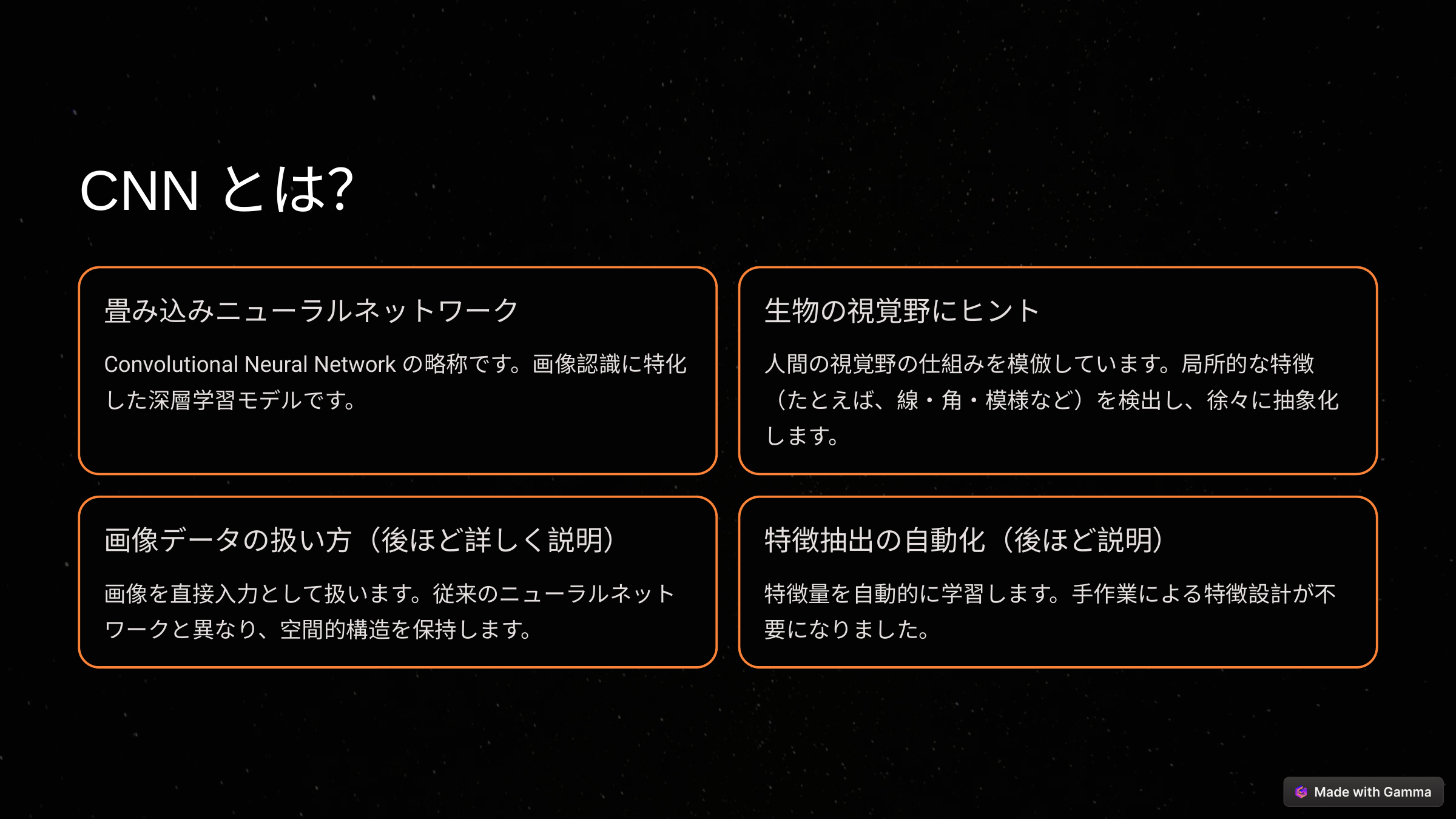

CNNとは？

畳み込みニューラルネットワーク
生物の視覚野にヒント
Convolutional Neural Networkの略称です。画像認識に特化した深層学習モデルです。
人間の視覚野の仕組みを模倣しています。局所的な特徴（たとえば、線・角・模様など）を検出し、徐々に抽象化します。

画像データの扱い方（後ほど詳しく説明）
特徴抽出の自動化（後ほど説明）
画像を直接入力として扱います。従来のニューラルネットワークと異なり、空間的構造を保持します。
特徴量を自動的に学習します。手作業による特徴設計が不要になりました。